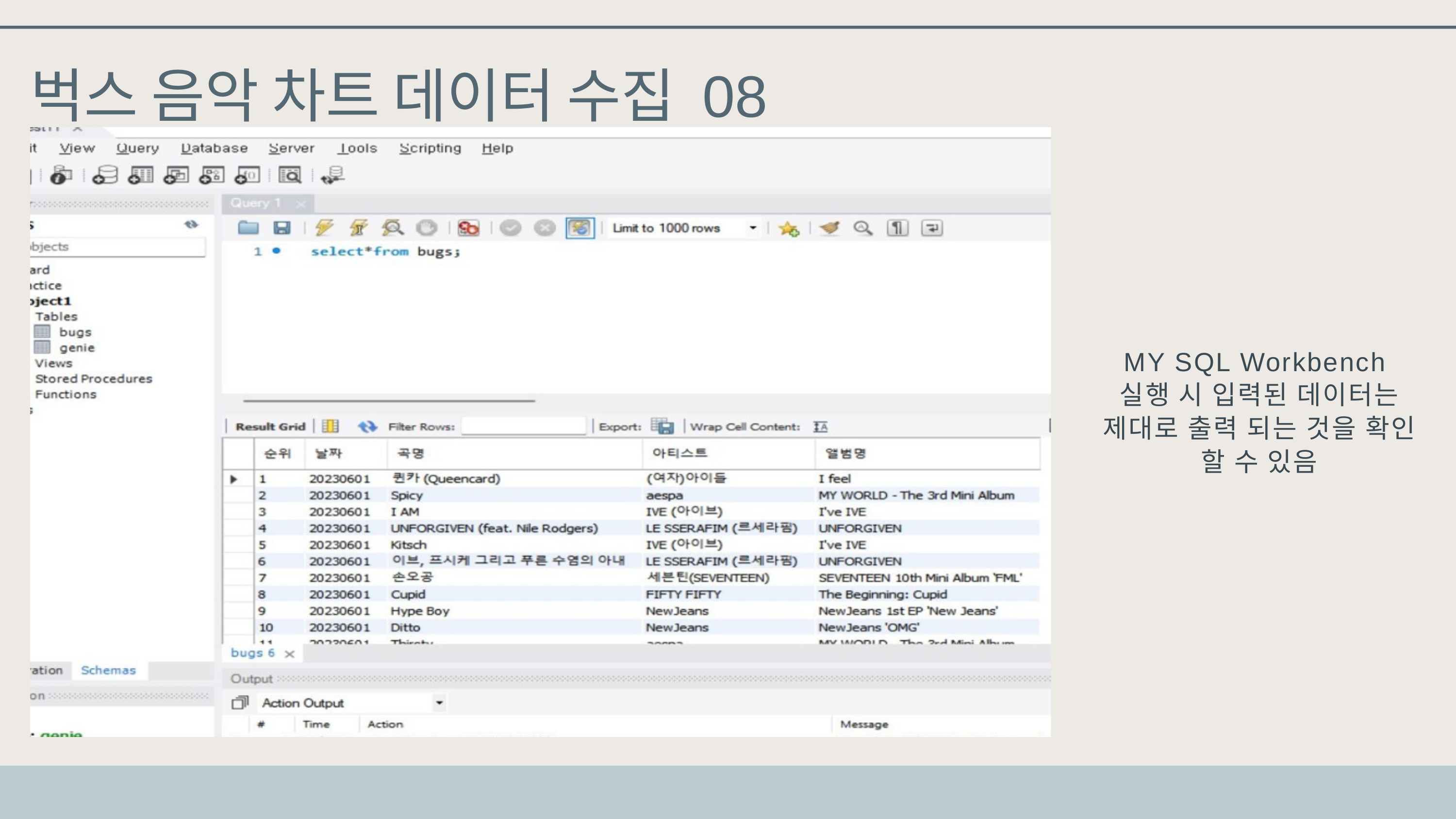

벅스 음악 차트 데이터 수집 08

MY SQL Workbench
실행 시 입력된 데이터는
제대로 출력 되는 것을 확인
할 수 있음